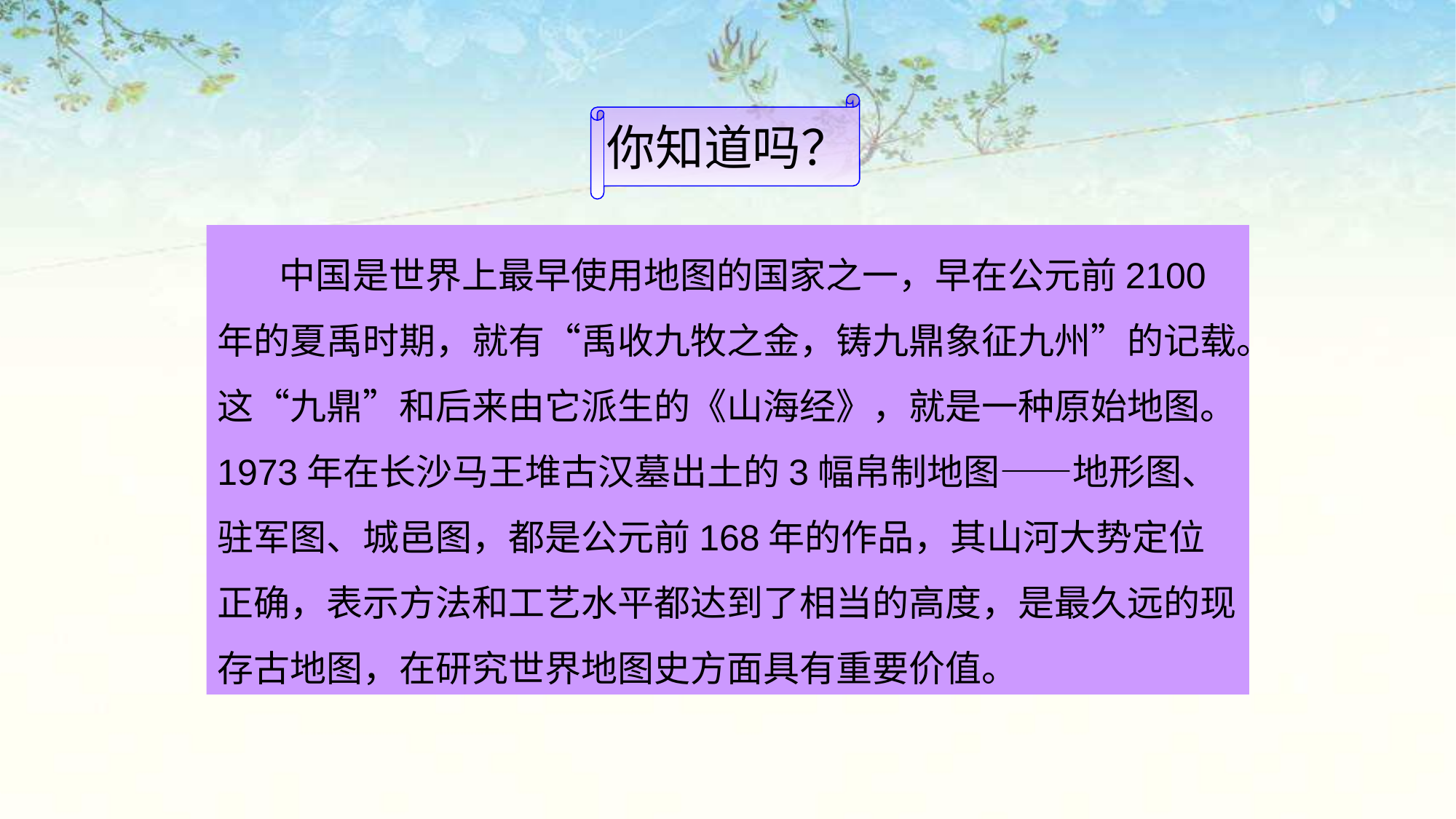

你知道吗？
         中国是世界上最早使用地图的国家之一，早在公元前2100年的夏禹时期，就有“禹收九牧之金，铸九鼎象征九州”的记载。这“九鼎”和后来由它派生的《山海经》，就是一种原始地图。1973年在长沙马王堆古汉墓出土的3幅帛制地图——地形图、驻军图、城邑图，都是公元前168年的作品，其山河大势定位正确，表示方法和工艺水平都达到了相当的高度，是最久远的现存古地图，在研究世界地图史方面具有重要价值。